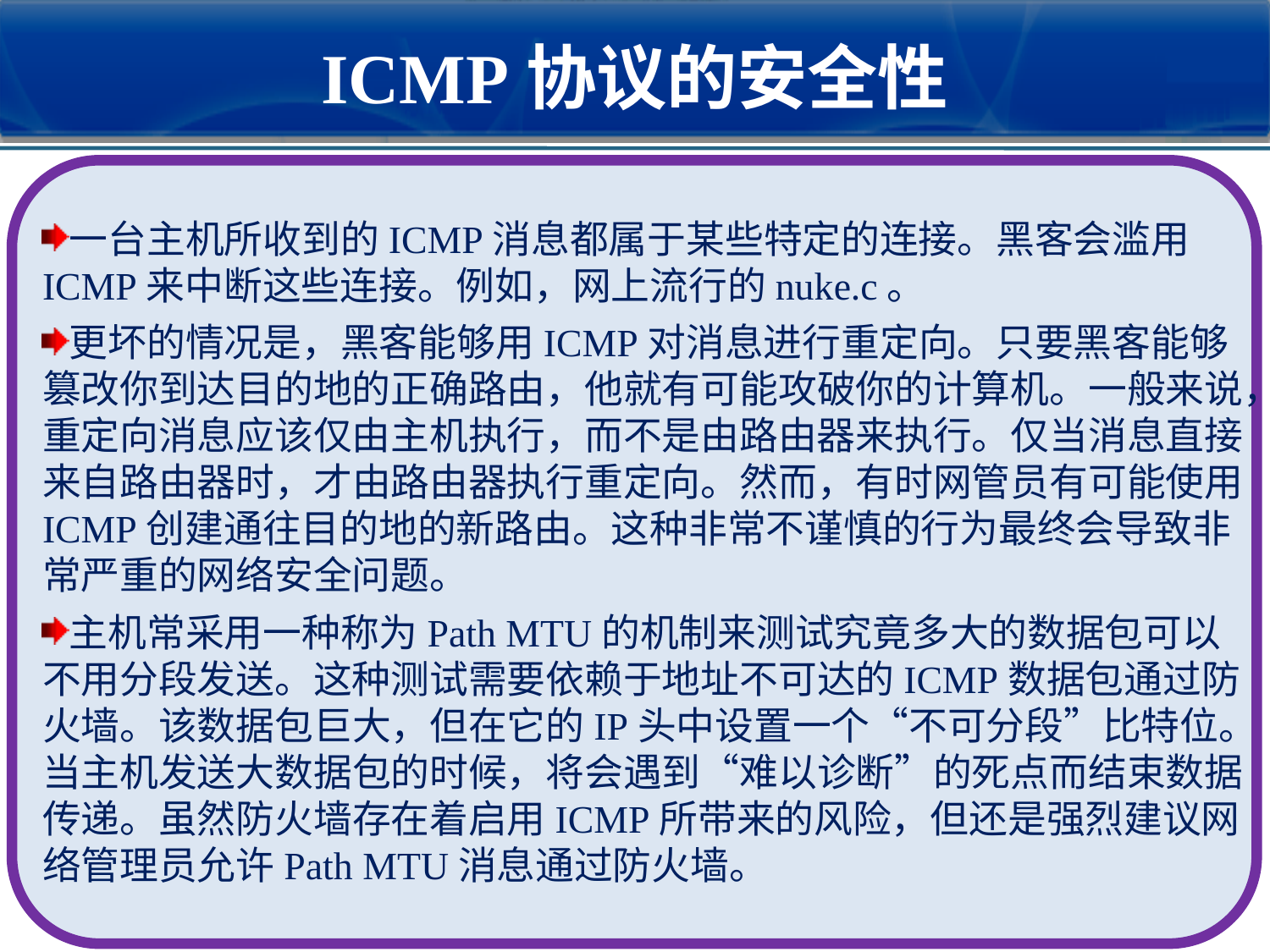

ICMP协议的安全性

一台主机所收到的ICMP消息都属于某些特定的连接。黑客会滥用ICMP来中断这些连接。例如，网上流行的nuke.c。
更坏的情况是，黑客能够用ICMP对消息进行重定向。只要黑客能够篡改你到达目的地的正确路由，他就有可能攻破你的计算机。一般来说，重定向消息应该仅由主机执行，而不是由路由器来执行。仅当消息直接来自路由器时，才由路由器执行重定向。然而，有时网管员有可能使用ICMP创建通往目的地的新路由。这种非常不谨慎的行为最终会导致非常严重的网络安全问题。
主机常采用一种称为Path MTU的机制来测试究竟多大的数据包可以不用分段发送。这种测试需要依赖于地址不可达的ICMP数据包通过防火墙。该数据包巨大，但在它的IP头中设置一个“不可分段”比特位。当主机发送大数据包的时候，将会遇到“难以诊断”的死点而结束数据传递。虽然防火墙存在着启用ICMP所带来的风险，但还是强烈建议网络管理员允许Path MTU消息通过防火墙。